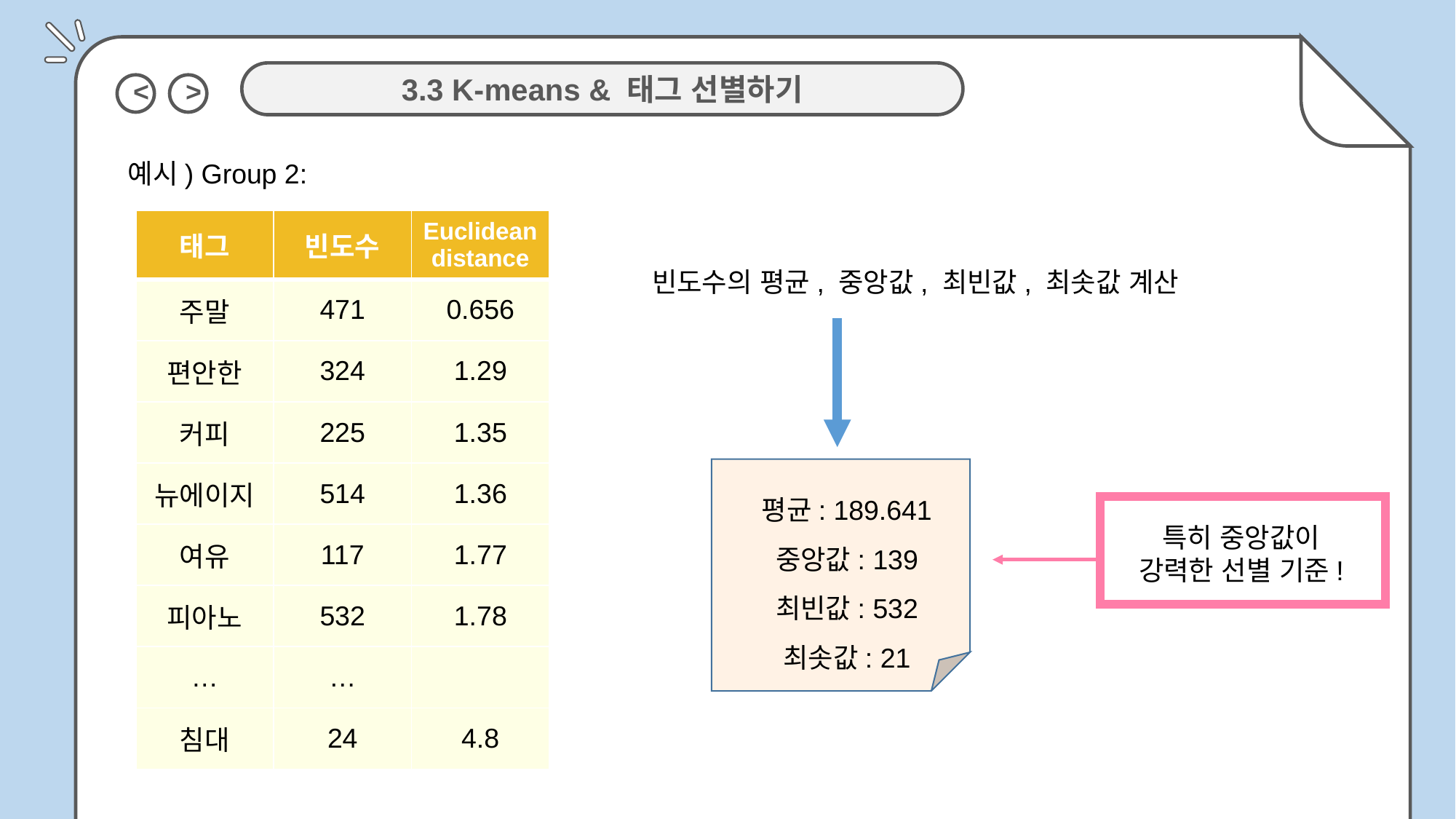

<
>
3.3 K-means & 태그 선별하기
예시) Group 2:
| 태그 | 빈도수 | Euclidean distance |
| --- | --- | --- |
| 주말 | 471 | 0.656 |
| 편안한 | 324 | 1.29 |
| 커피 | 225 | 1.35 |
| 뉴에이지 | 514 | 1.36 |
| 여유 | 117 | 1.77 |
| 피아노 | 532 | 1.78 |
| … | … |  |
| 침대 | 24 | 4.8 |
빈도수의 평균, 중앙값, 최빈값, 최솟값 계산

평균: 189.641
중앙값: 139
최빈값: 532
최솟값: 21

특히 중앙값이
강력한 선별 기준!